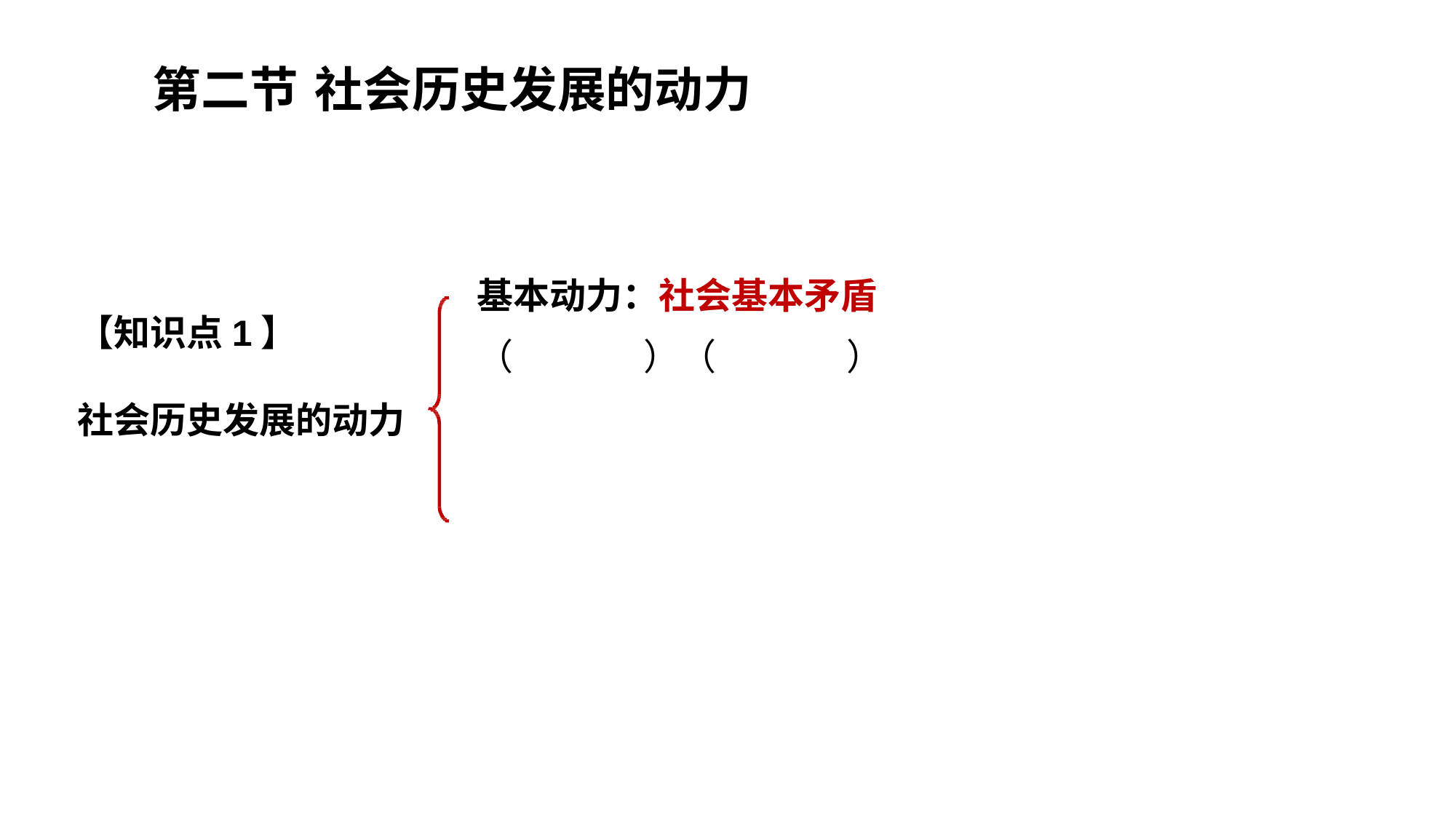

第二节	 社会历史发展的动力
基本动力：社会基本矛盾

【知识点1】

社会历史发展的动力
（                ）（                ）